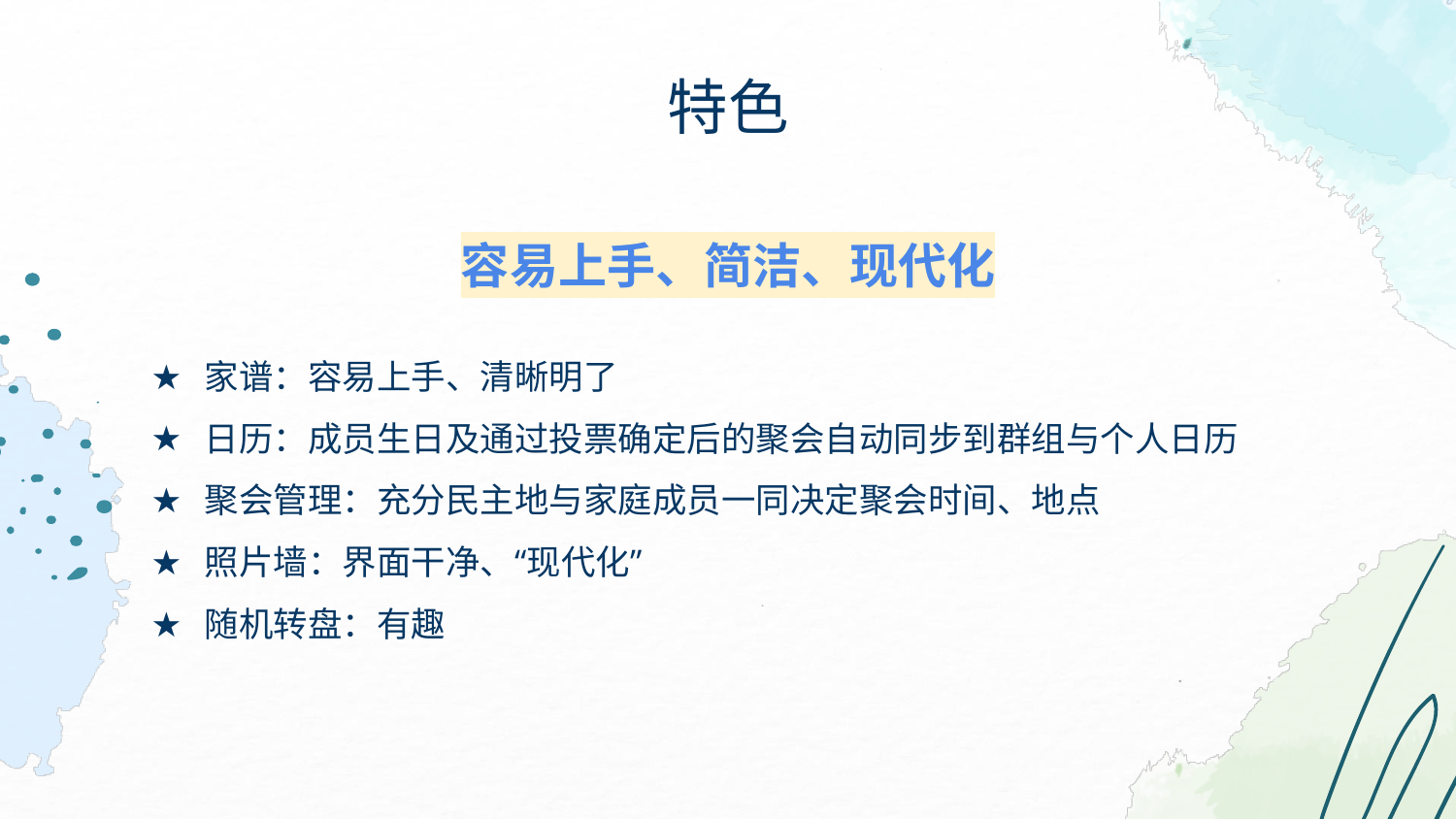

# 特色
容易上手、简洁、现代化
家谱：容易上手、清晰明了
日历：成员生日及通过投票确定后的聚会自动同步到群组与个人日历
聚会管理：充分民主地与家庭成员一同决定聚会时间、地点
照片墙：界面干净、“现代化”
随机转盘：有趣